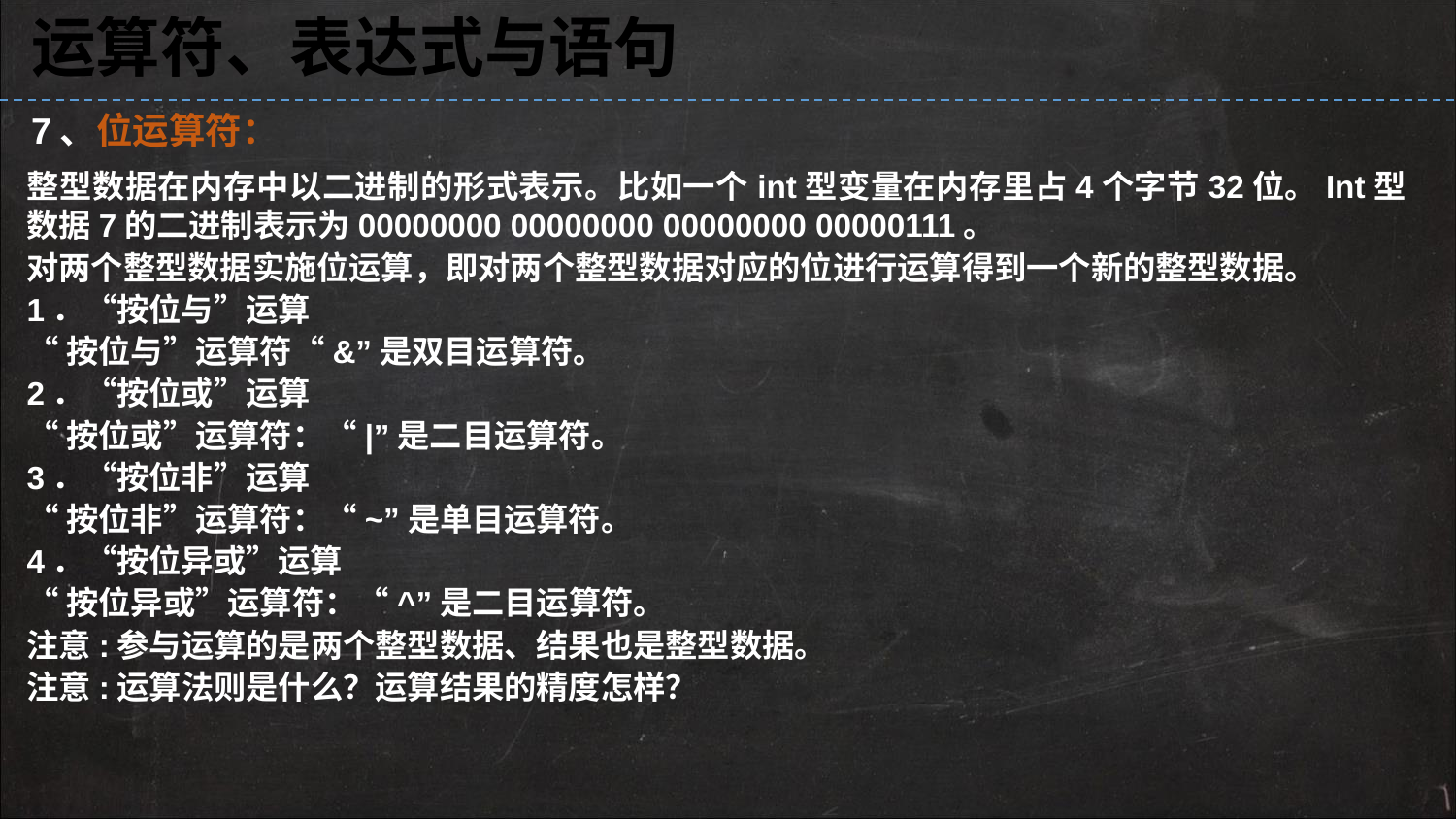

运算符、表达式与语句
7、位运算符：
整型数据在内存中以二进制的形式表示。比如一个int型变量在内存里占4个字节32位。Int型数据7的二进制表示为00000000 00000000 00000000 00000111。
对两个整型数据实施位运算，即对两个整型数据对应的位进行运算得到一个新的整型数据。
1．“按位与”运算
“按位与”运算符“&”是双目运算符。
2．“按位或”运算
“按位或”运算符：“|”是二目运算符。
3．“按位非”运算
“按位非”运算符：“~”是单目运算符。
4．“按位异或”运算
“按位异或”运算符：“^”是二目运算符。
注意:参与运算的是两个整型数据、结果也是整型数据。
注意:运算法则是什么？运算结果的精度怎样？